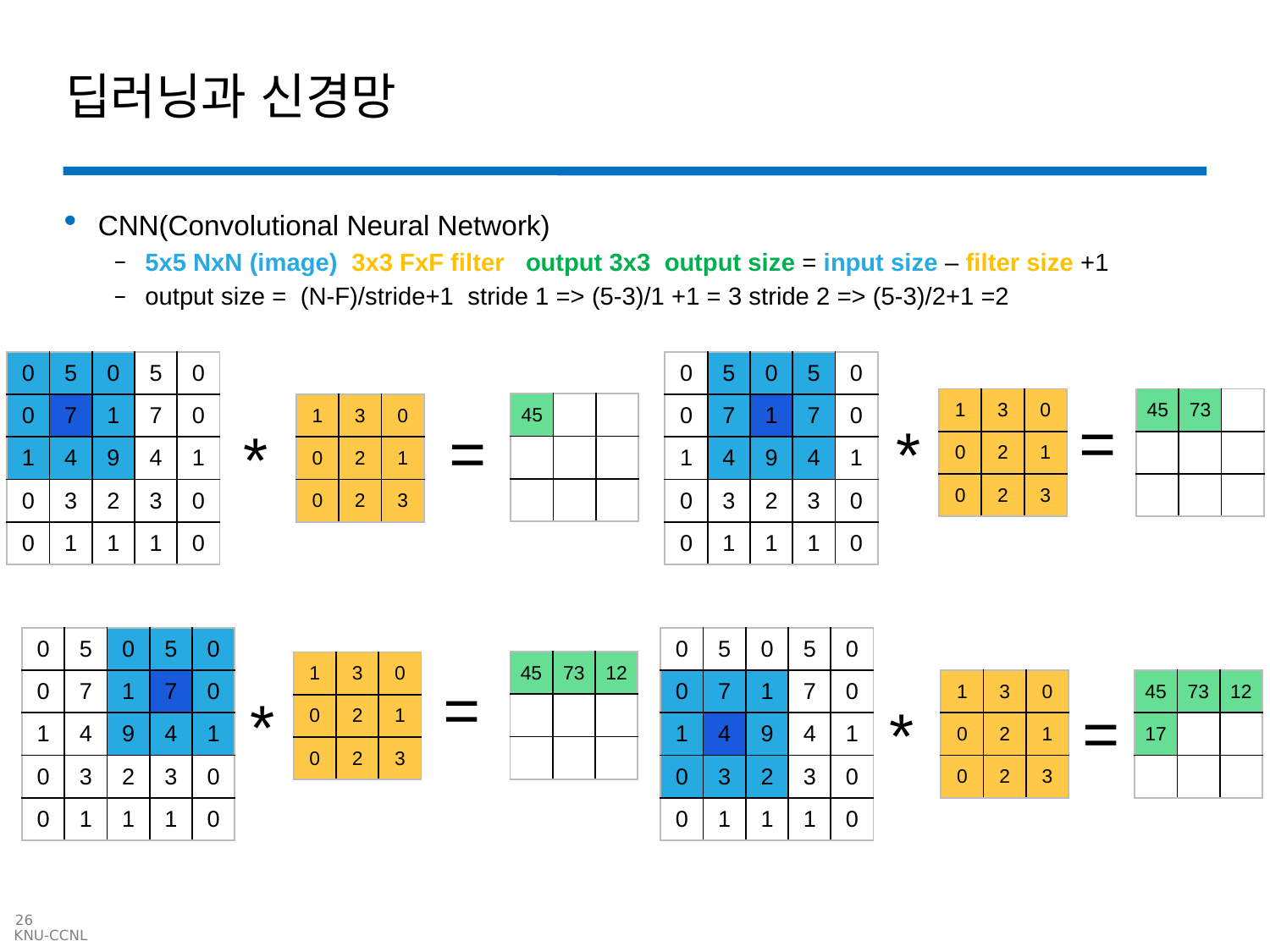

# 딥러닝과 신경망
CNN(Convolutional Neural Network)
5x5 NxN (image)  3x3 FxF filter   output 3x3  output size = input size – filter size +1
output size =  (N-F)/stride+1  stride 1 => (5-3)/1 +1 = 3 stride 2 => (5-3)/2+1 =2
| 0 | 5 | 0 | 5 | 0 |
| --- | --- | --- | --- | --- |
| 0 | 7 | 1 | 7 | 0 |
| 1 | 4 | 9 | 4 | 1 |
| 0 | 3 | 2 | 3 | 0 |
| 0 | 1 | 1 | 1 | 0 |
| 0 | 5 | 0 | 5 | 0 |
| --- | --- | --- | --- | --- |
| 0 | 7 | 1 | 7 | 0 |
| 1 | 4 | 9 | 4 | 1 |
| 0 | 3 | 2 | 3 | 0 |
| 0 | 1 | 1 | 1 | 0 |
| 1 | 3 | 0 |
| --- | --- | --- |
| 0 | 2 | 1 |
| 0 | 2 | 3 |
| 45 | 73 |  |
| --- | --- | --- |
|  |  |  |
|  |  |  |
| 45 |  |  |
| --- | --- | --- |
|  |  |  |
|  |  |  |
| 1 | 3 | 0 |
| --- | --- | --- |
| 0 | 2 | 1 |
| 0 | 2 | 3 |
=
*
*
=
| 0 | 5 | 0 | 5 | 0 |
| --- | --- | --- | --- | --- |
| 0 | 7 | 1 | 7 | 0 |
| 1 | 4 | 9 | 4 | 1 |
| 0 | 3 | 2 | 3 | 0 |
| 0 | 1 | 1 | 1 | 0 |
| 0 | 5 | 0 | 5 | 0 |
| --- | --- | --- | --- | --- |
| 0 | 7 | 1 | 7 | 0 |
| 1 | 4 | 9 | 4 | 1 |
| 0 | 3 | 2 | 3 | 0 |
| 0 | 1 | 1 | 1 | 0 |
| 45 | 73 | 12 |
| --- | --- | --- |
|  |  |  |
|  |  |  |
| 1 | 3 | 0 |
| --- | --- | --- |
| 0 | 2 | 1 |
| 0 | 2 | 3 |
| 1 | 3 | 0 |
| --- | --- | --- |
| 0 | 2 | 1 |
| 0 | 2 | 3 |
| 45 | 73 | 12 |
| --- | --- | --- |
| 17 |  |  |
|  |  |  |
=
*
*
=